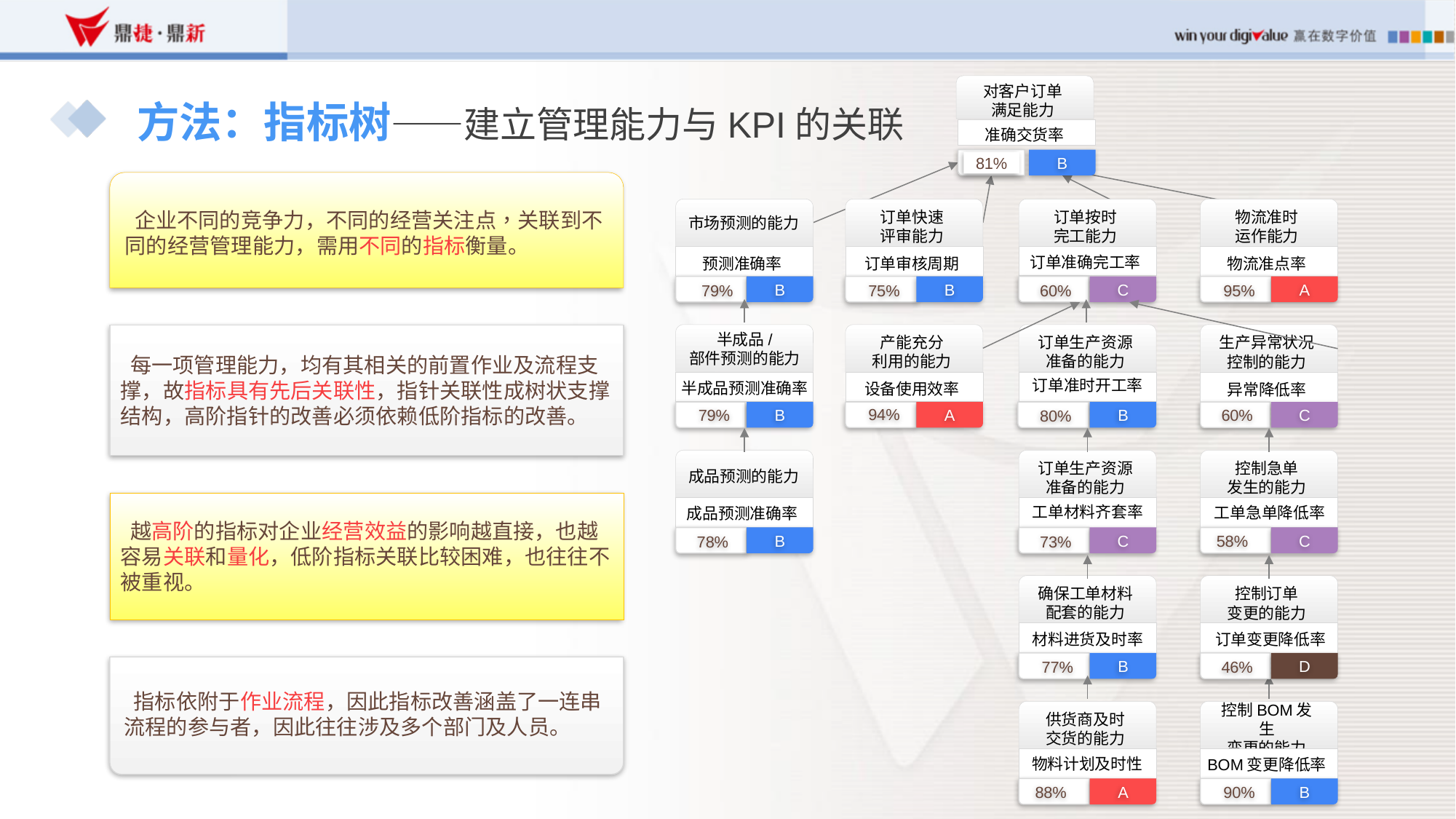

对客户订单
满足能力
准确交货率

B
81%
# 方法：指标树——建立管理能力与KPI的关联
 企业不同的竞争力，不同的经营关注点，关联到不同的经营管理能力，需用不同的指标衡量。
订单快速
评审能力
订单审核周期

B
75%
订单按时
完工能力

C
60%
物流准时
运作能力
物流准点率

A
95%

预测准确率

B
79%
市场预测的能力
订单准确完工率
半成品/
部件预测的能力

79%
B
产能充分
利用的能力
设备使用效率

94%
A
生产异常状况
控制的能力
异常降低率

60%
C
订单生产资源
准备的能力

B
80%
 每一项管理能力，均有其相关的前置作业及流程支撑，故指标具有先后关联性，指针关联性成树状支撑结构，高阶指针的改善必须依赖低阶指标的改善。
订单准时开工率
半成品预测准确率

B
78%
订单生产资源
准备的能力

C
73%
控制急单
发生的能力

58%
C
成品预测的能力
 越高阶的指标对企业经营效益的影响越直接，也越容易关联和量化，低阶指标关联比较困难，也往往不被重视。
工单材料齐套率
工单急单降低率
成品预测准确率
确保工单材料
配套的能力

B
77%
控制订单
变更的能力

D
46%
订单变更降低率
材料进货及时率
 指标依附于作业流程，因此指标改善涵盖了一连串流程的参与者，因此往往涉及多个部门及人员。
供货商及时
交货的能力

88%
A
控制BOM发生
变更的能力

90%
B
物料计划及时性
BOM变更降低率